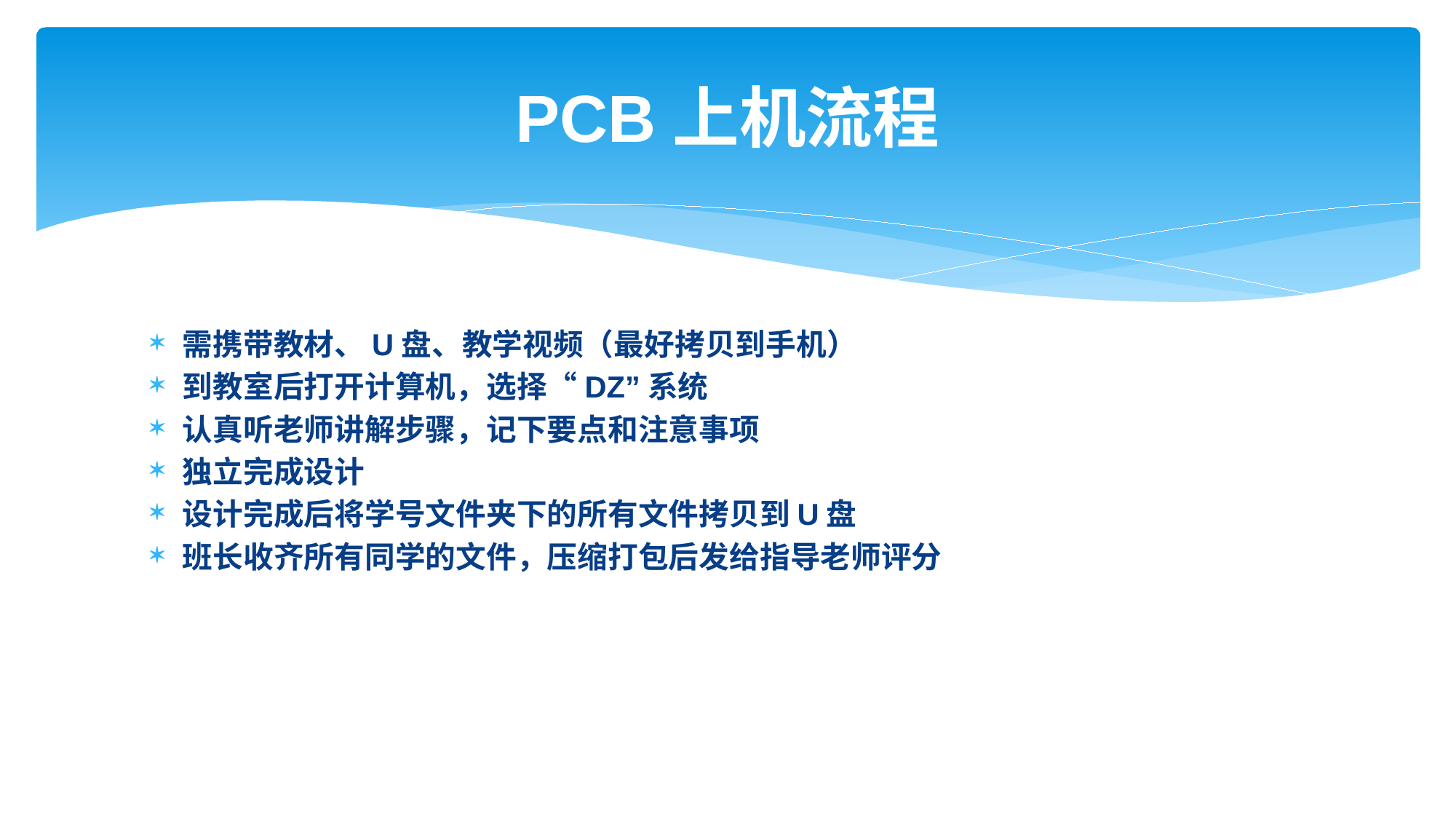

# PCB上机流程
需携带教材、U盘、教学视频（最好拷贝到手机）
到教室后打开计算机，选择“DZ”系统
认真听老师讲解步骤，记下要点和注意事项
独立完成设计
设计完成后将学号文件夹下的所有文件拷贝到U盘
班长收齐所有同学的文件，压缩打包后发给指导老师评分